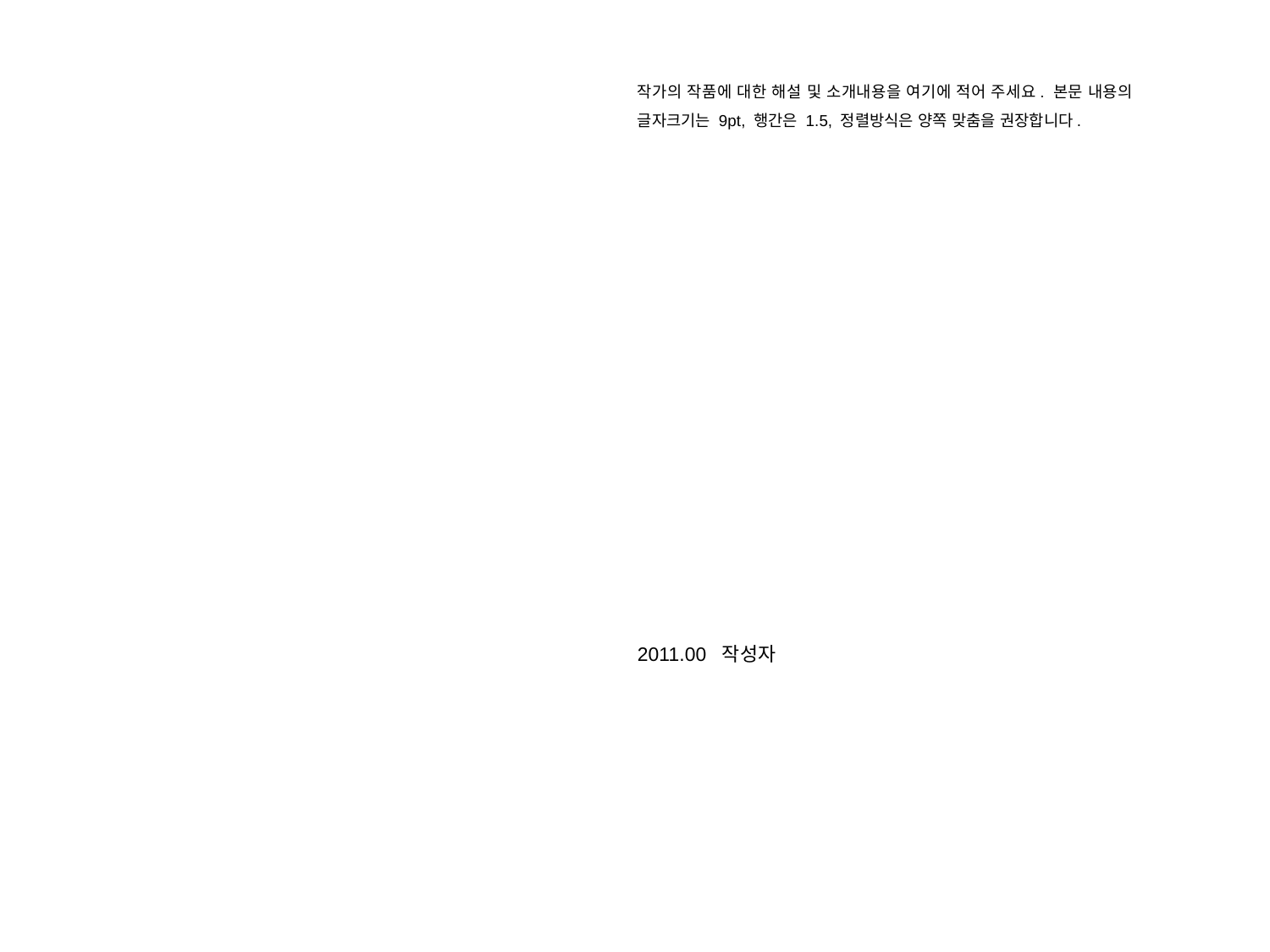

작가의 작품에 대한 해설 및 소개내용을 여기에 적어 주세요. 본문 내용의 글자크기는 9pt, 행간은 1.5, 정렬방식은 양쪽 맞춤을 권장합니다.

2011.00  작성자